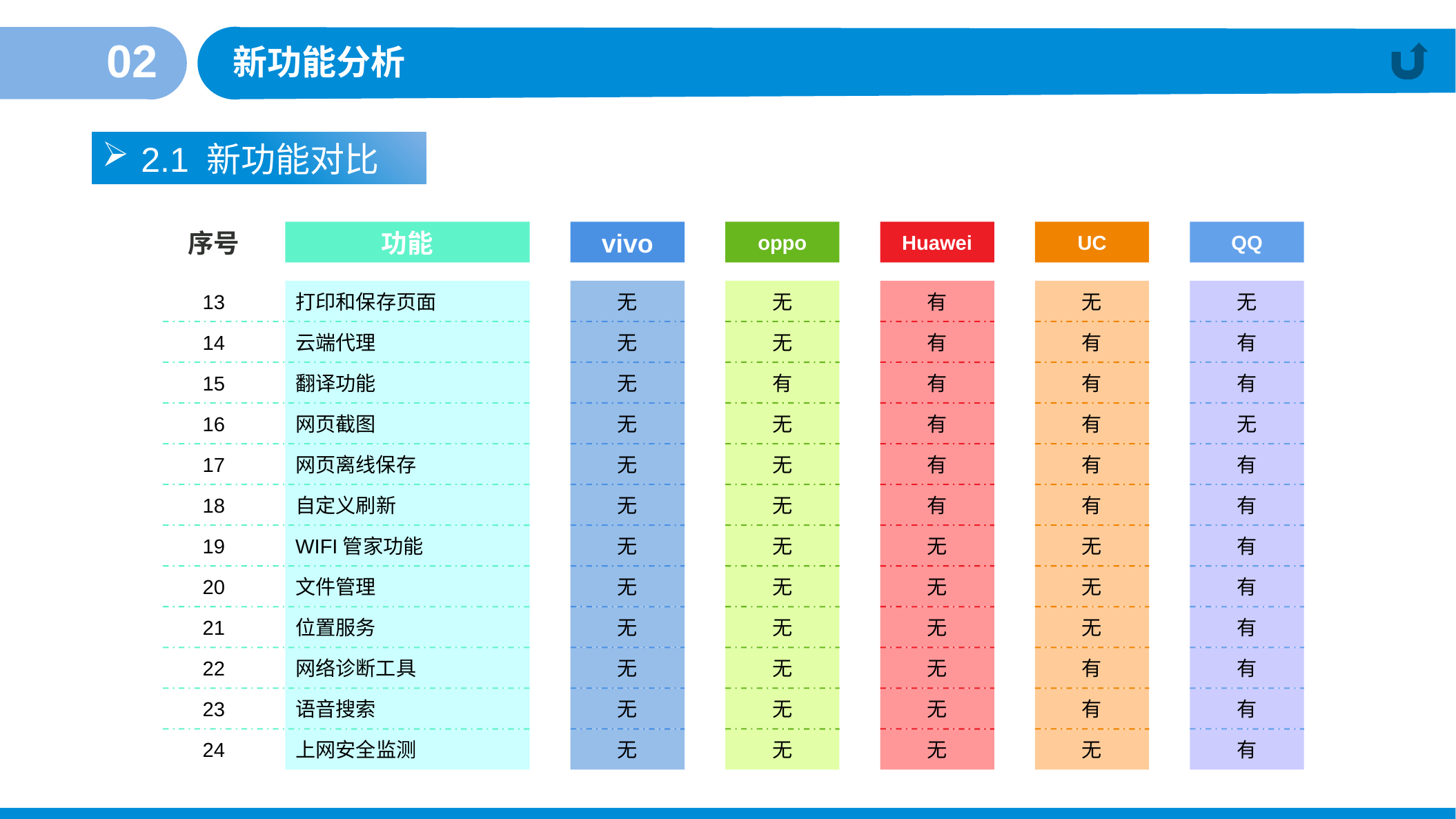

02

新功能分析

2.1 新功能对比
序号
功能
vivo
oppo
Huawei
UC
QQ
打印和保存页面
无
无
有
无
无
13
云端代理
无
无
有
有
有

14

翻译功能
无
有
有
有
有

15

网页截图
无
无
有
有
无

16

网页离线保存
无
无
有
有
有

17

自定义刷新
无
无
有
有
有

18

WIFI管家功能
无
无
无
无
有

19

文件管理
无
无
无
无
有

20

位置服务
无
无
无
无
有

21

网络诊断工具
无
无
无
有
有

22

语音搜索
无
无
无
有
有

23

上网安全监测
无
无
无
无
有

24